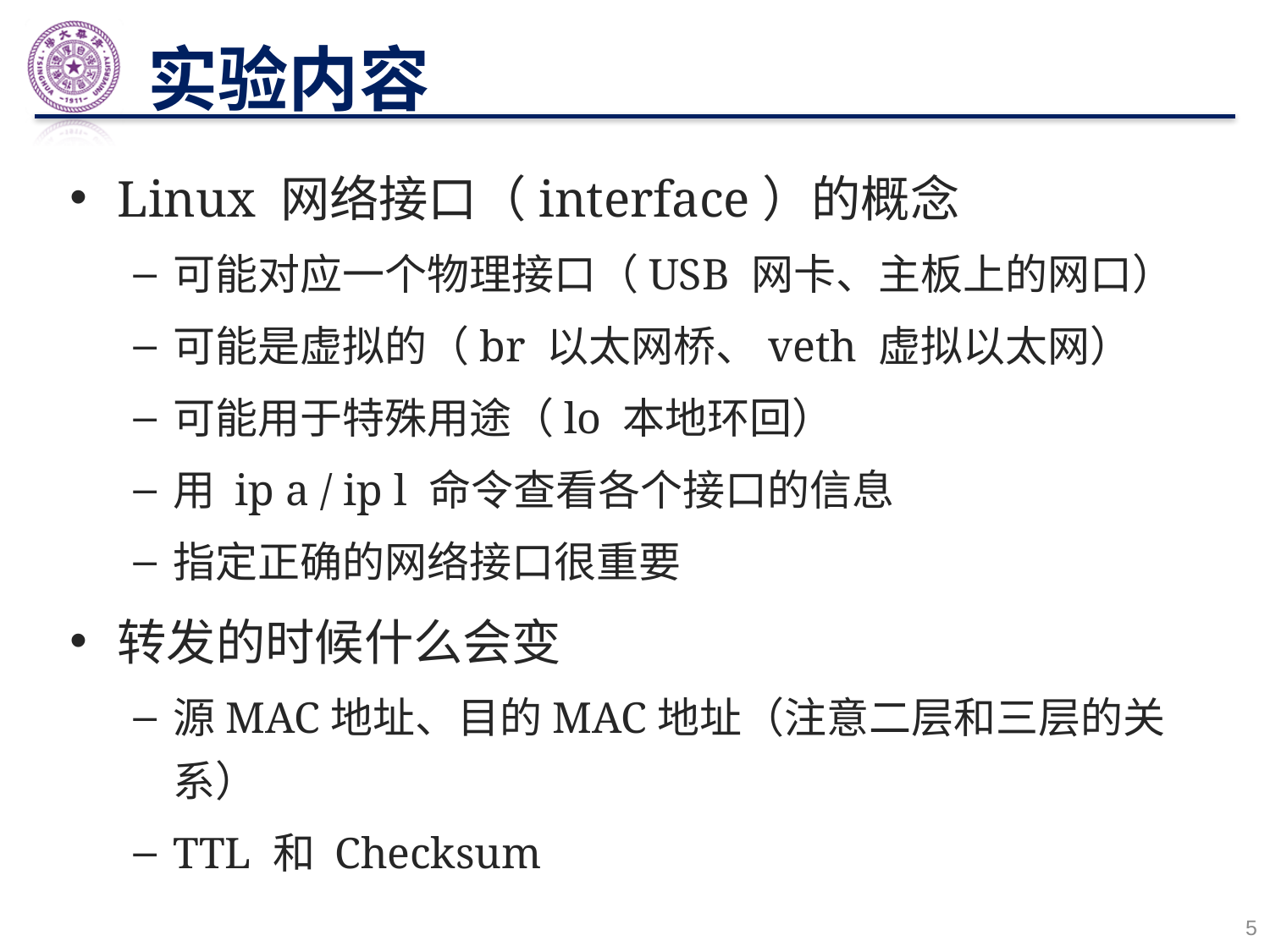

# 实验内容
Linux 网络接口（interface）的概念
可能对应一个物理接口（USB 网卡、主板上的网口）
可能是虚拟的（br 以太网桥、veth 虚拟以太网）
可能用于特殊用途（lo 本地环回）
用 ip a / ip l 命令查看各个接口的信息
指定正确的网络接口很重要
转发的时候什么会变
源MAC地址、目的MAC地址（注意二层和三层的关系）
TTL 和 Checksum
5